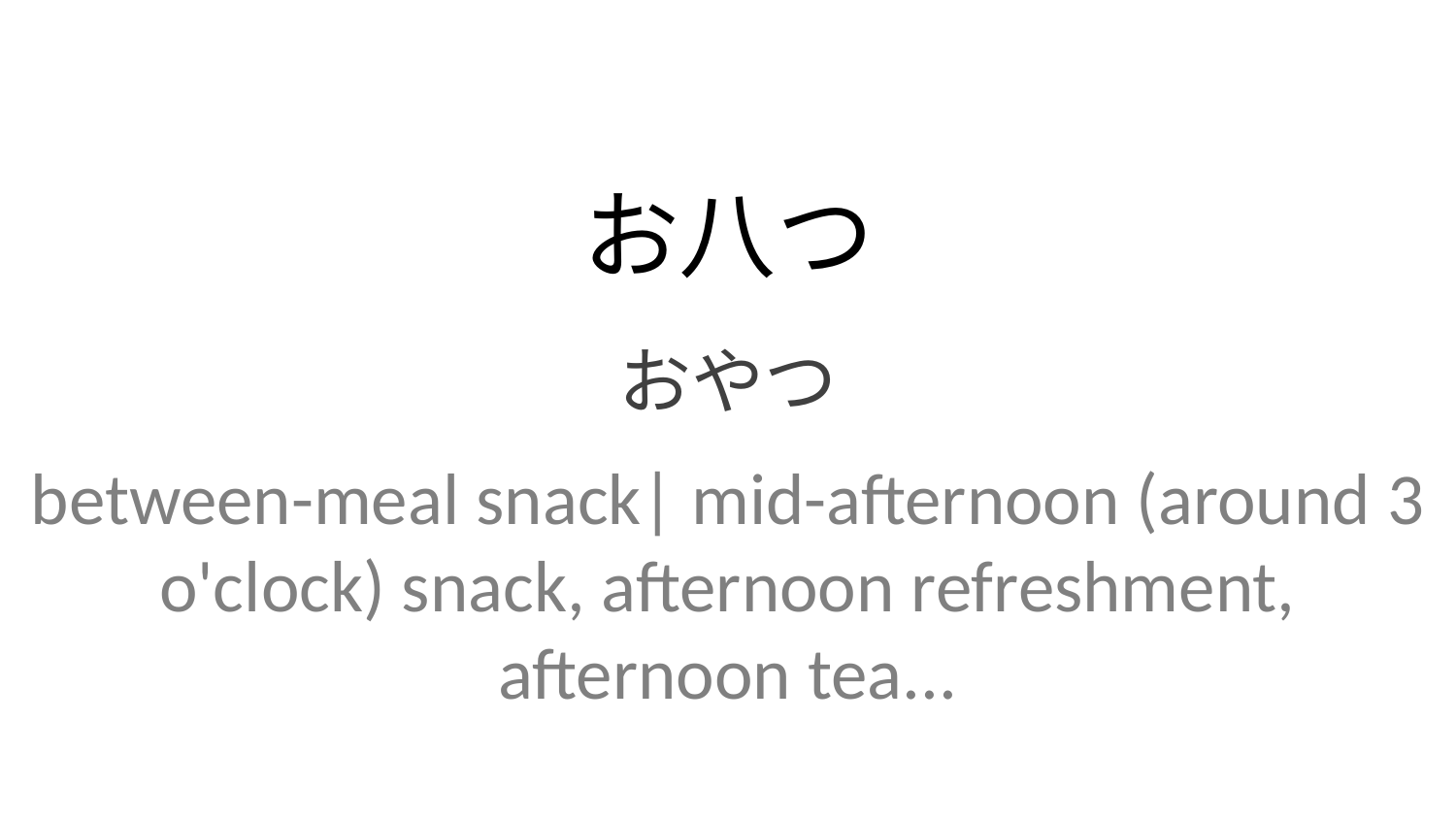

お八つ

おやつ
between-meal snack| mid-afternoon (around 3 o'clock) snack, afternoon refreshment, afternoon tea...